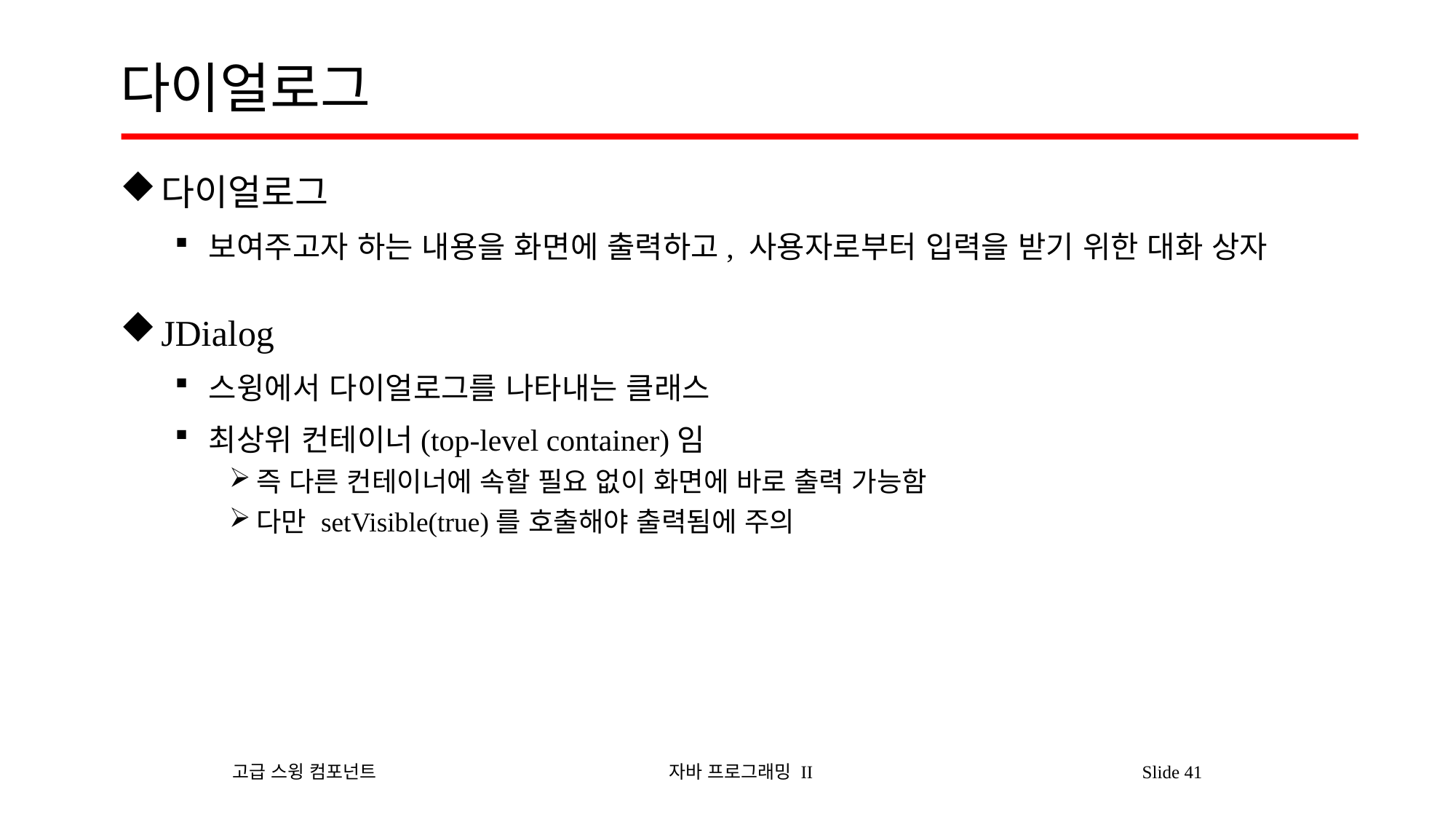

# 다이얼로그
다이얼로그
보여주고자 하는 내용을 화면에 출력하고, 사용자로부터 입력을 받기 위한 대화 상자
JDialog
스윙에서 다이얼로그를 나타내는 클래스
최상위 컨테이너(top-level container)임
즉 다른 컨테이너에 속할 필요 없이 화면에 바로 출력 가능함
다만 setVisible(true)를 호출해야 출력됨에 주의